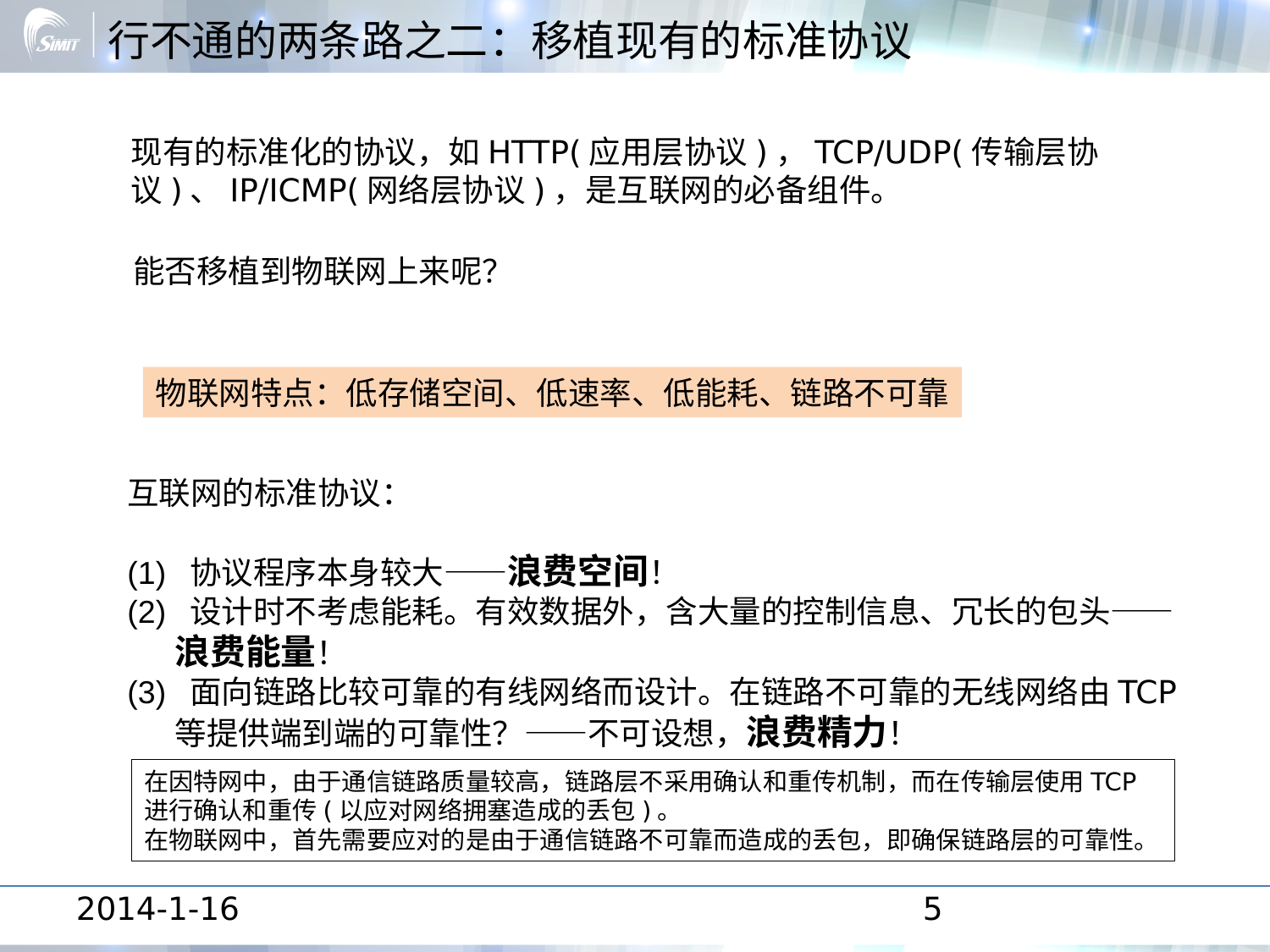

# 行不通的两条路之二：移植现有的标准协议
现有的标准化的协议，如HTTP(应用层协议)，TCP/UDP(传输层协议)、IP/ICMP(网络层协议)，是互联网的必备组件。
能否移植到物联网上来呢？
物联网特点：低存储空间、低速率、低能耗、链路不可靠
互联网的标准协议：

 协议程序本身较大——浪费空间！
 设计时不考虑能耗。有效数据外，含大量的控制信息、冗长的包头——浪费能量！
 面向链路比较可靠的有线网络而设计。在链路不可靠的无线网络由TCP等提供端到端的可靠性？——不可设想，浪费精力！
在因特网中，由于通信链路质量较高，链路层不采用确认和重传机制，而在传输层使用TCP进行确认和重传(以应对网络拥塞造成的丢包)。
在物联网中，首先需要应对的是由于通信链路不可靠而造成的丢包，即确保链路层的可靠性。
2014-1-16
5